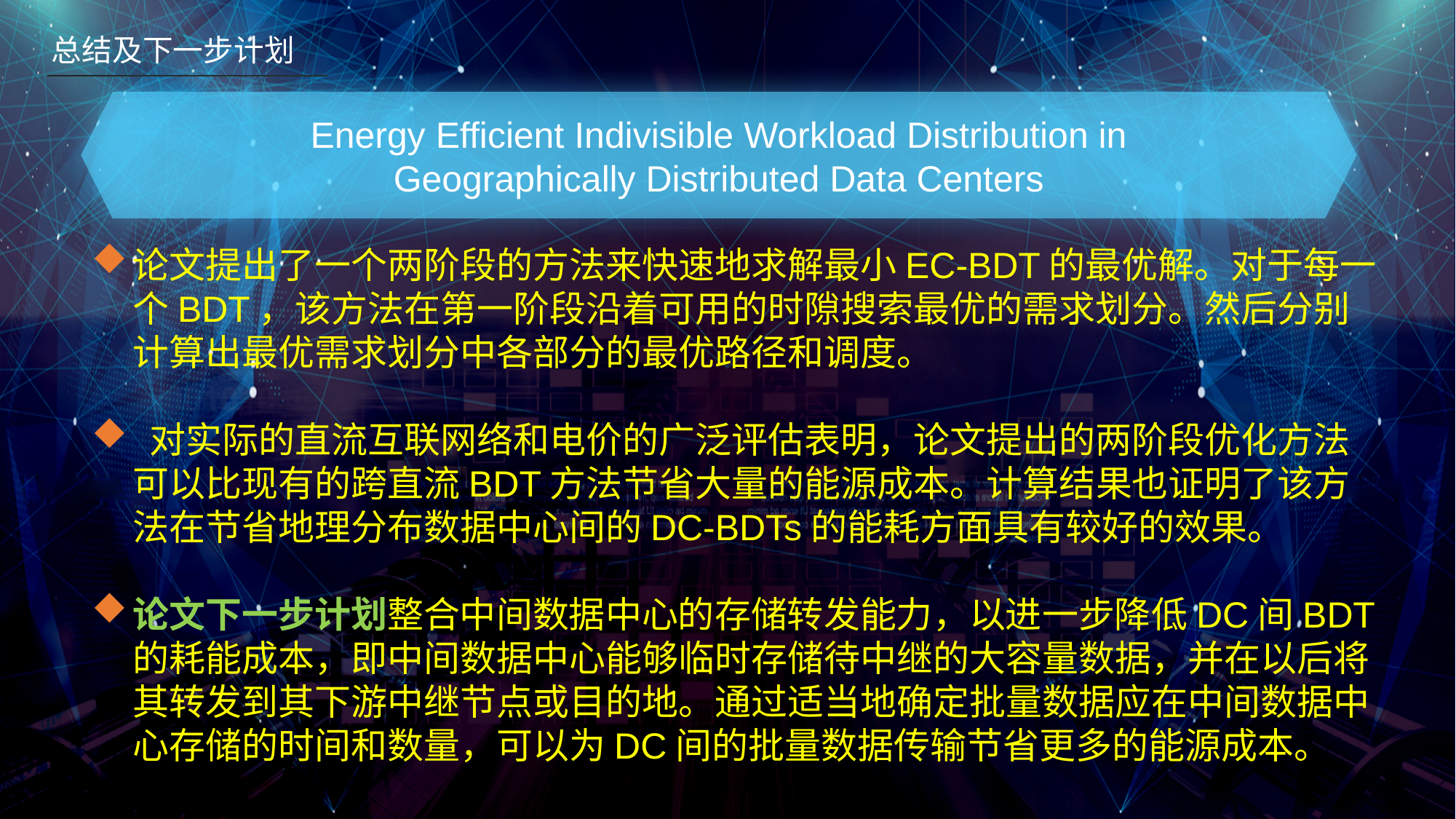

总结及下一步计划
Energy Efficient Indivisible Workload Distribution in Geographically Distributed Data Centers
论文提出了一个两阶段的方法来快速地求解最小EC-BDT的最优解。对于每一个BDT，该方法在第一阶段沿着可用的时隙搜索最优的需求划分。然后分别计算出最优需求划分中各部分的最优路径和调度。

 对实际的直流互联网络和电价的广泛评估表明，论文提出的两阶段优化方法可以比现有的跨直流BDT方法节省大量的能源成本。计算结果也证明了该方法在节省地理分布数据中心间的DC-BDTs的能耗方面具有较好的效果。

论文下一步计划整合中间数据中心的存储转发能力，以进一步降低DC间BDT的耗能成本，即中间数据中心能够临时存储待中继的大容量数据，并在以后将其转发到其下游中继节点或目的地。通过适当地确定批量数据应在中间数据中心存储的时间和数量，可以为DC间的批量数据传输节省更多的能源成本。